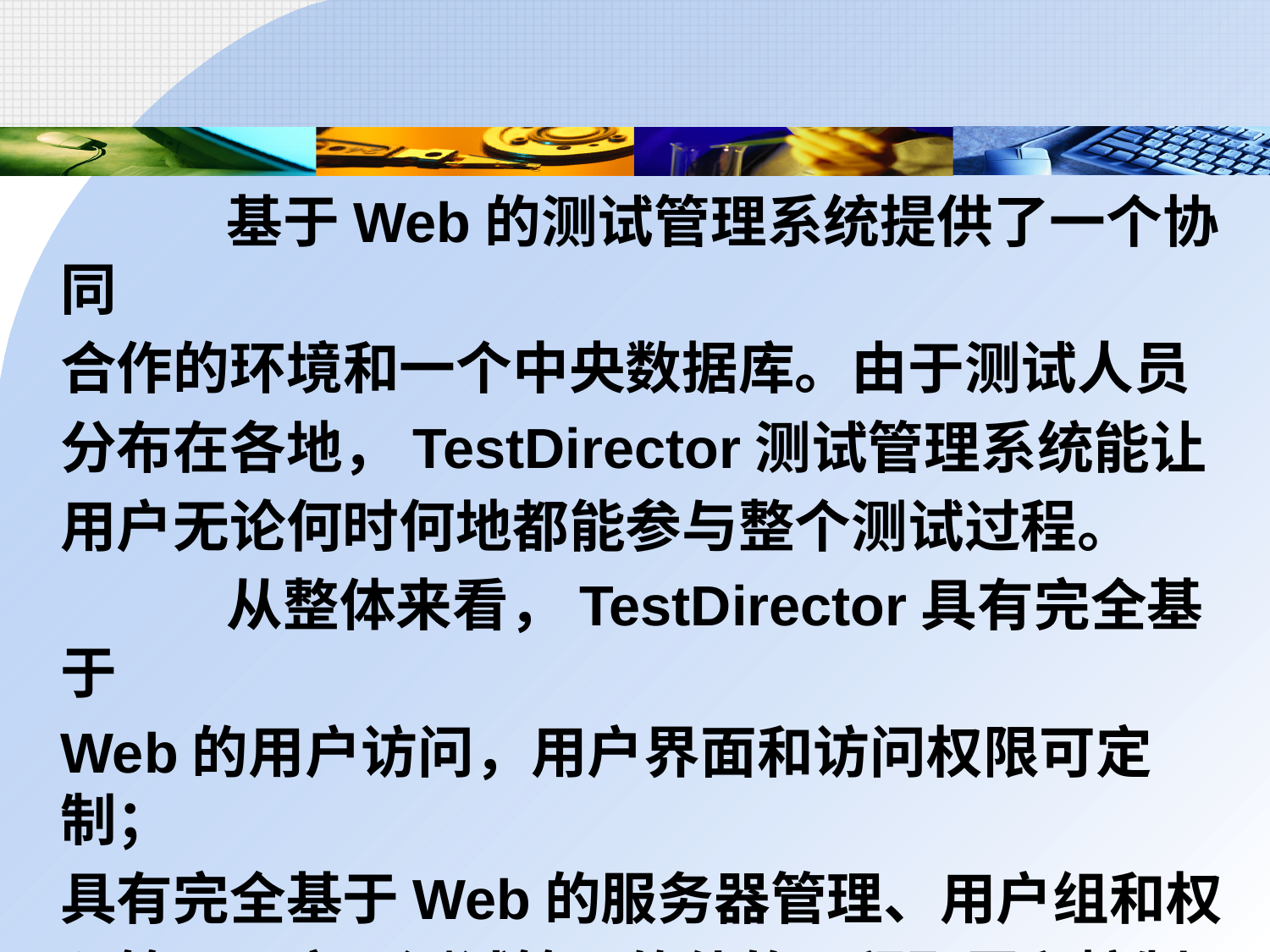

基于Web的测试管理系统提供了一个协同
	合作的环境和一个中央数据库。由于测试人员
	分布在各地，TestDirector测试管理系统能让
	用户无论何时何地都能参与整个测试过程。
		  从整体来看，TestDirector具有完全基于
	Web的用户访问，用户界面和访问权限可定制；
	具有完全基于Web的服务器管理、用户组和权
	限管理，实现测试管理软件的远程配置和控制。	   TestDirector应用逻辑如图8.8所示。